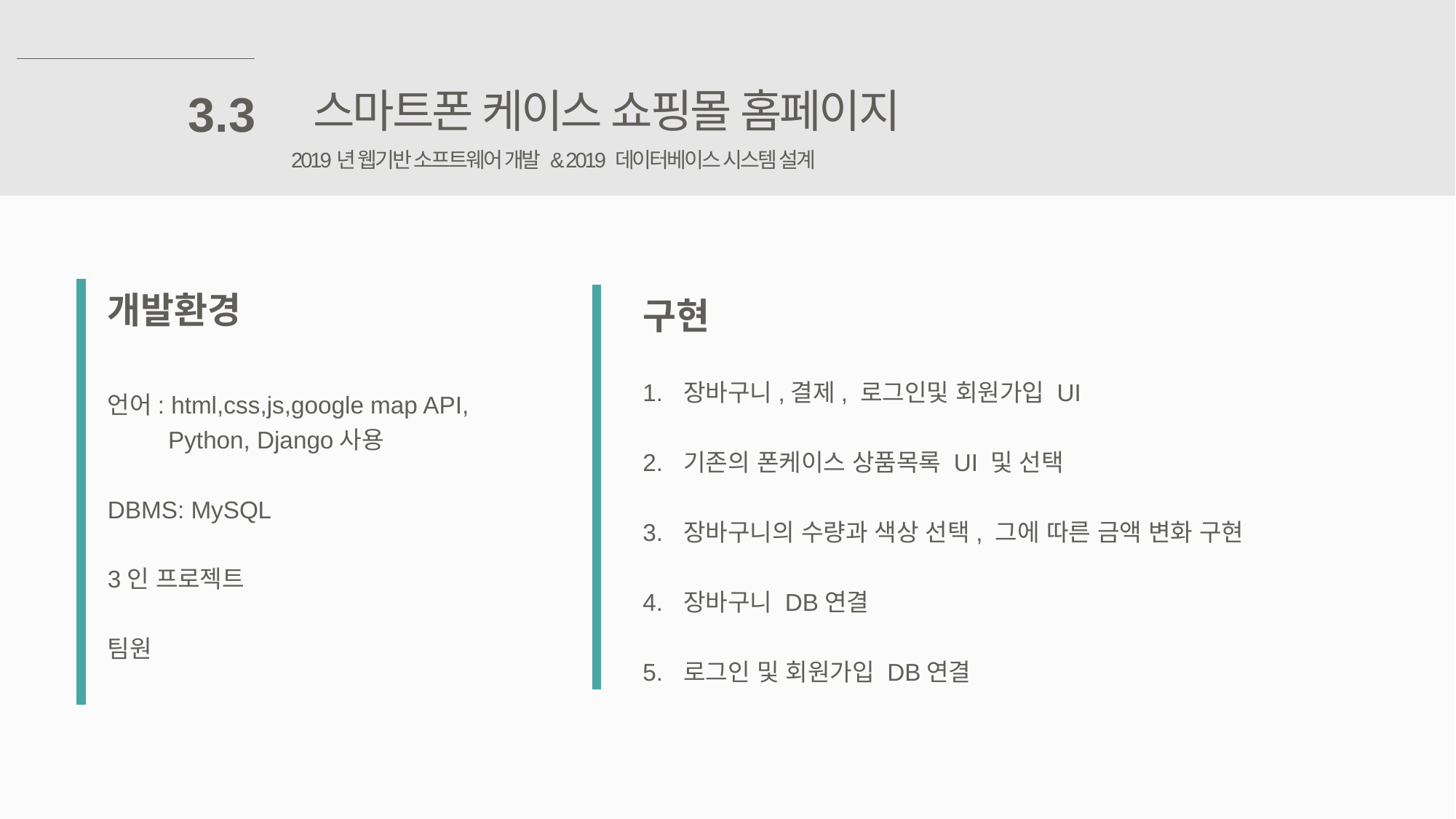

스마트폰 케이스 쇼핑몰 홈페이지
3.3
2019년 웹기반 소프트웨어 개발 & 2019 데이터베이스 시스템 설계
개발환경

언어: html,css,js,google map API,
         Python, Django사용

DBMS: MySQL

3인 프로젝트

팀원
구현

장바구니,결제, 로그인및 회원가입 UI

기존의 폰케이스 상품목록 UI 및 선택

장바구니의 수량과 색상 선택, 그에 따른 금액 변화 구현

장바구니 DB연결

로그인 및 회원가입 DB연결